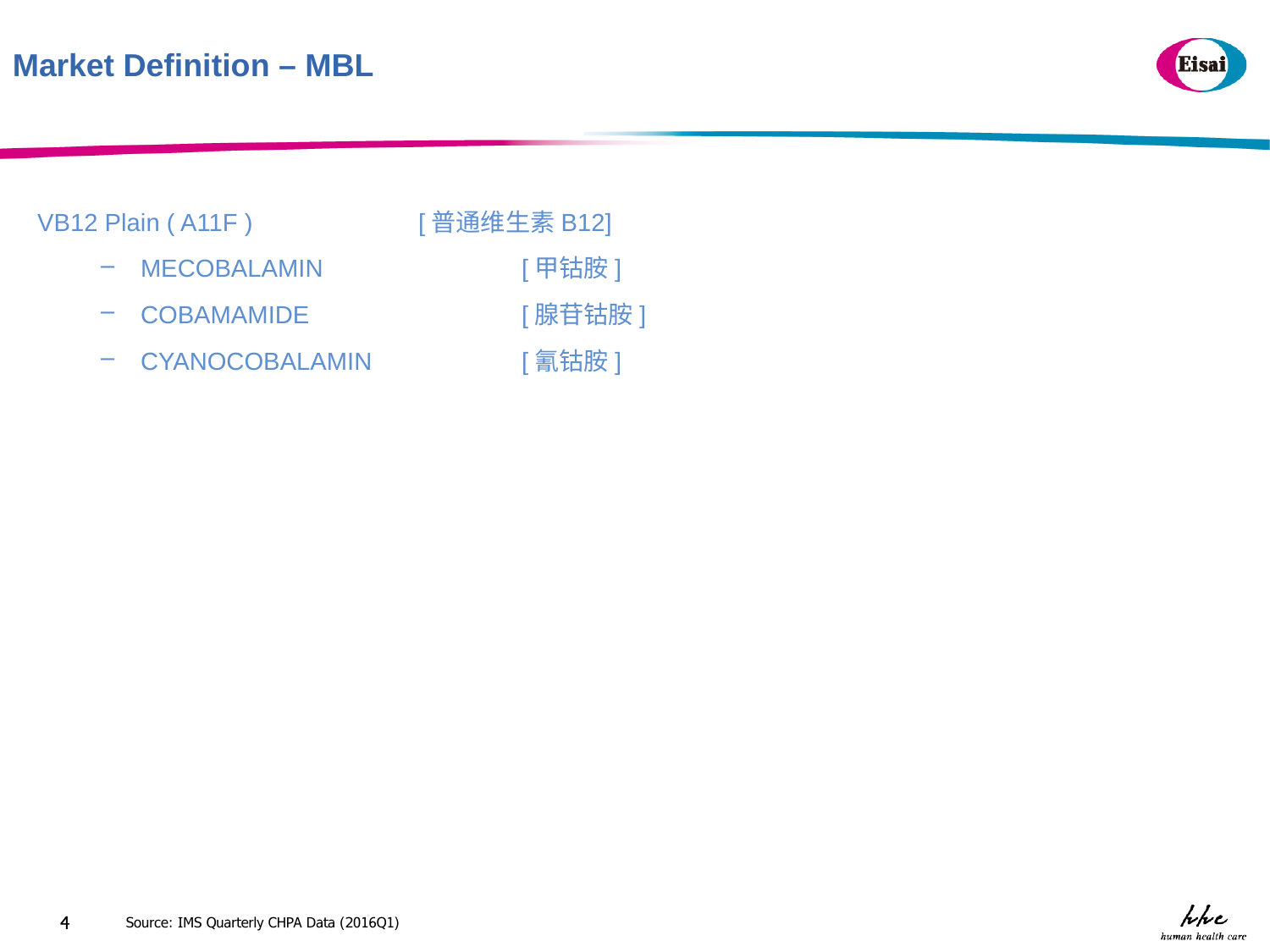

Market Definition – MBL
VB12 Plain ( A11F )		[普通维生素B12]
MECOBALAMIN		[甲钴胺]
COBAMAMIDE		[腺苷钴胺]
CYANOCOBALAMIN		[氰钴胺]

4
Source: IMS Quarterly CHPA Data (2016Q1)